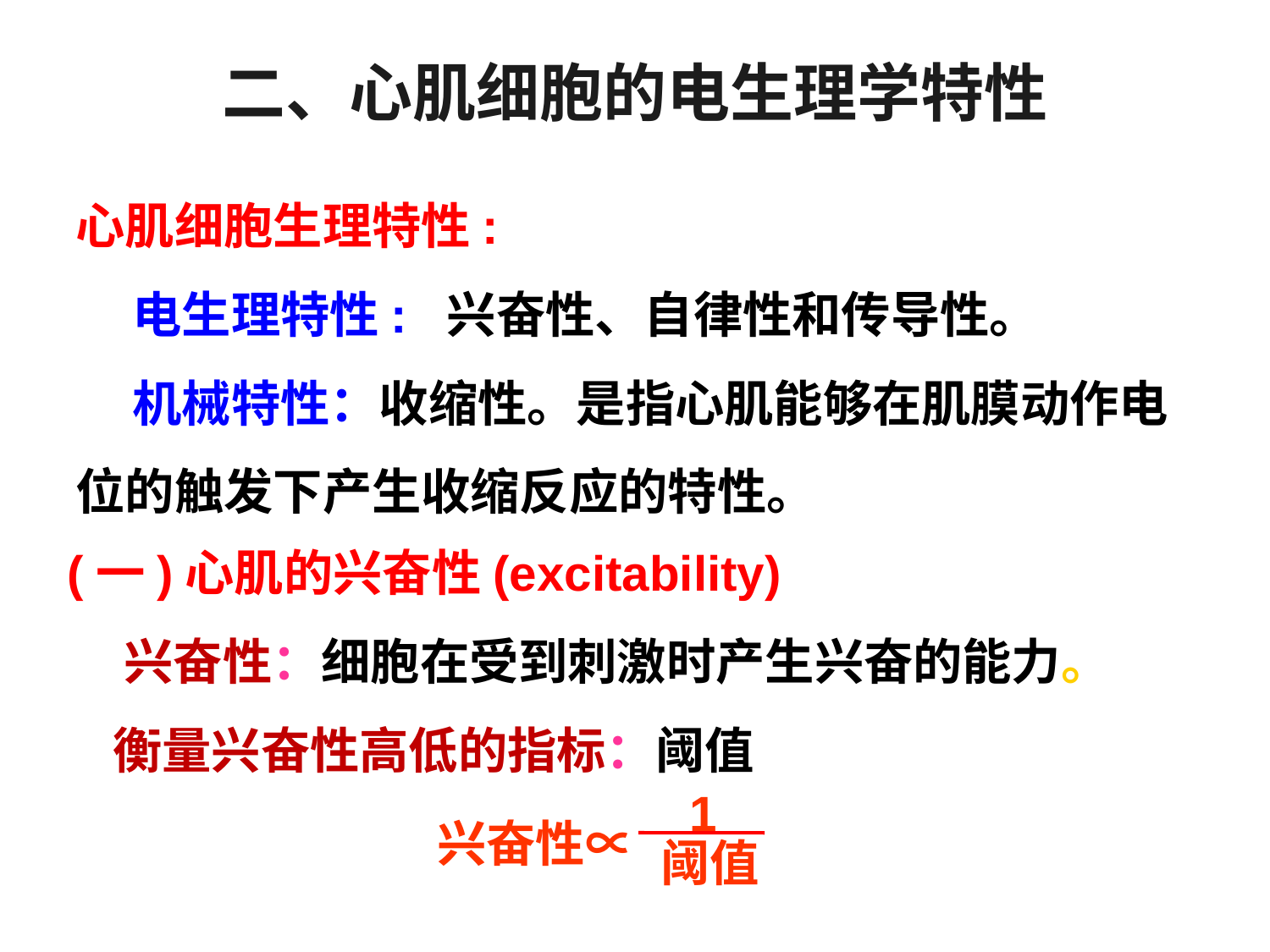

二、心肌细胞的电生理学特性
心肌细胞生理特性:
    电生理特性:  兴奋性、自律性和传导性。
    机械特性：收缩性。是指心肌能够在肌膜动作电位的触发下产生收缩反应的特性。

(一)心肌的兴奋性(excitability)
    兴奋性：细胞在受到刺激时产生兴奋的能力。
   衡量兴奋性高低的指标：阈值
1
兴奋性∝
阈值